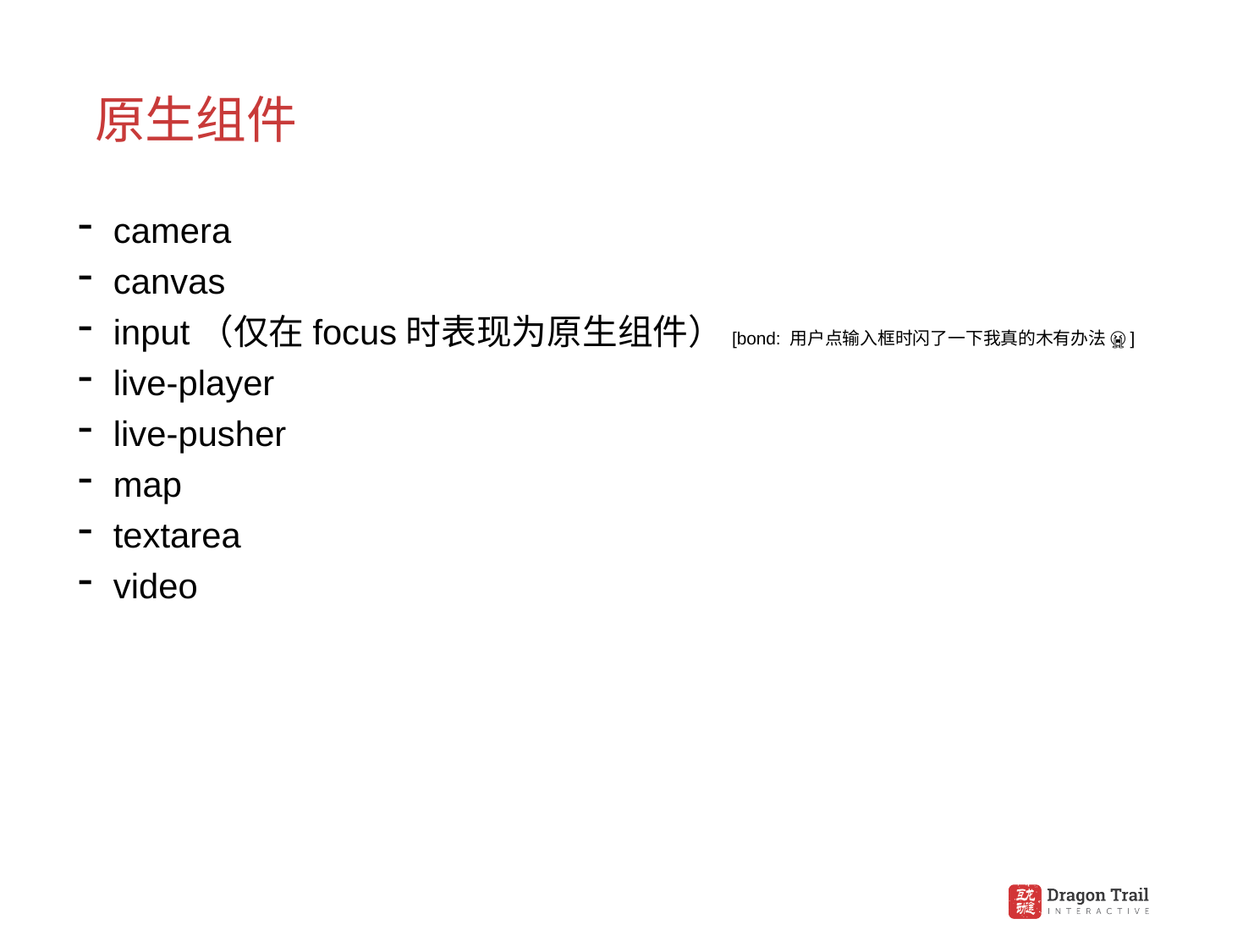

原生组件
camera
canvas
input（仅在focus时表现为原生组件）[bond: 用户点输入框时闪了一下我真的木有办法 😭]
live-player
live-pusher
map
textarea
video